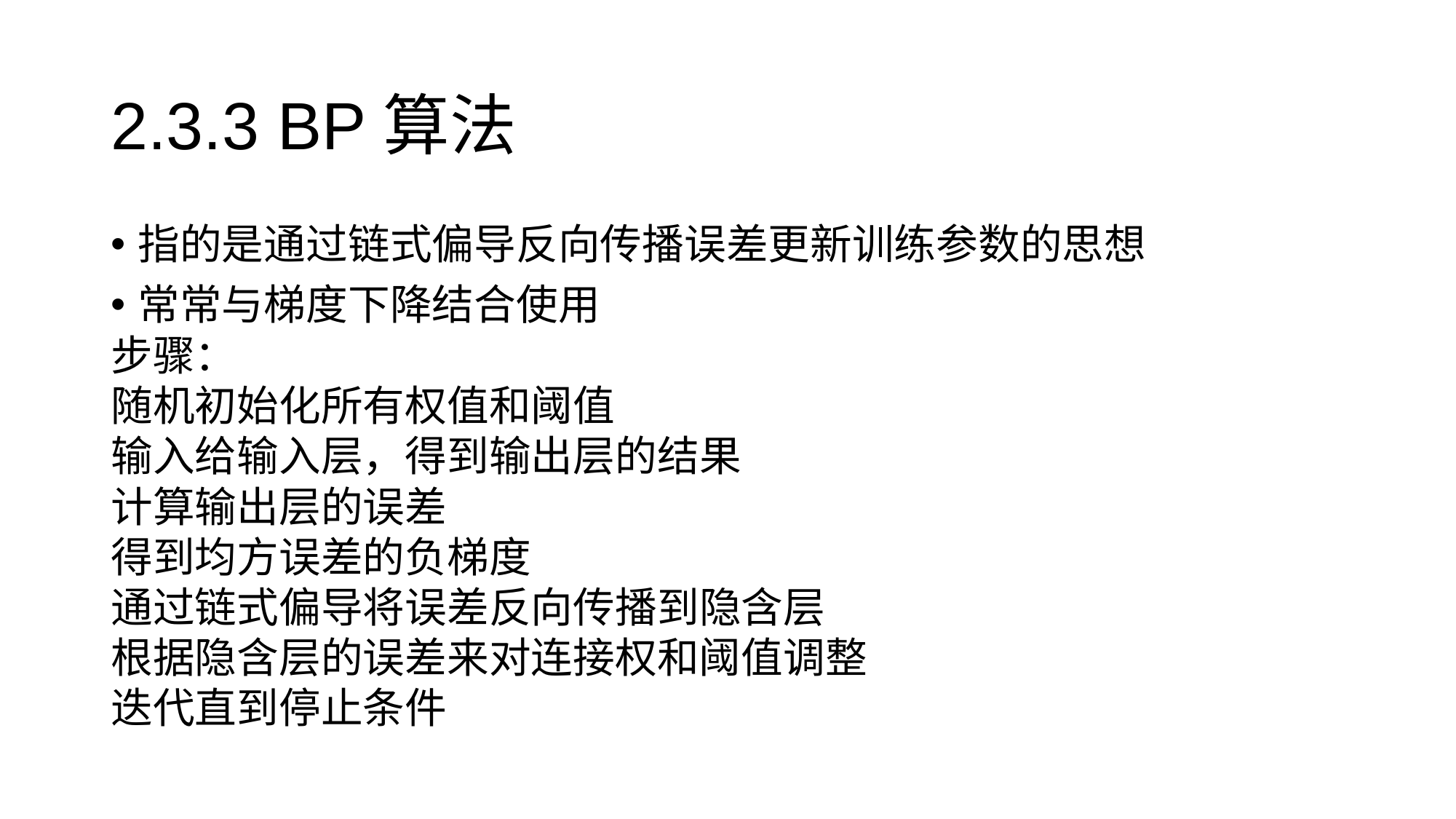

# 2.3.3 BP算法
指的是通过链式偏导反向传播误差更新训练参数的思想
常常与梯度下降结合使用
步骤：
随机初始化所有权值和阈值
输入给输入层，得到输出层的结果
计算输出层的误差
得到均方误差的负梯度
通过链式偏导将误差反向传播到隐含层
根据隐含层的误差来对连接权和阈值调整
迭代直到停止条件